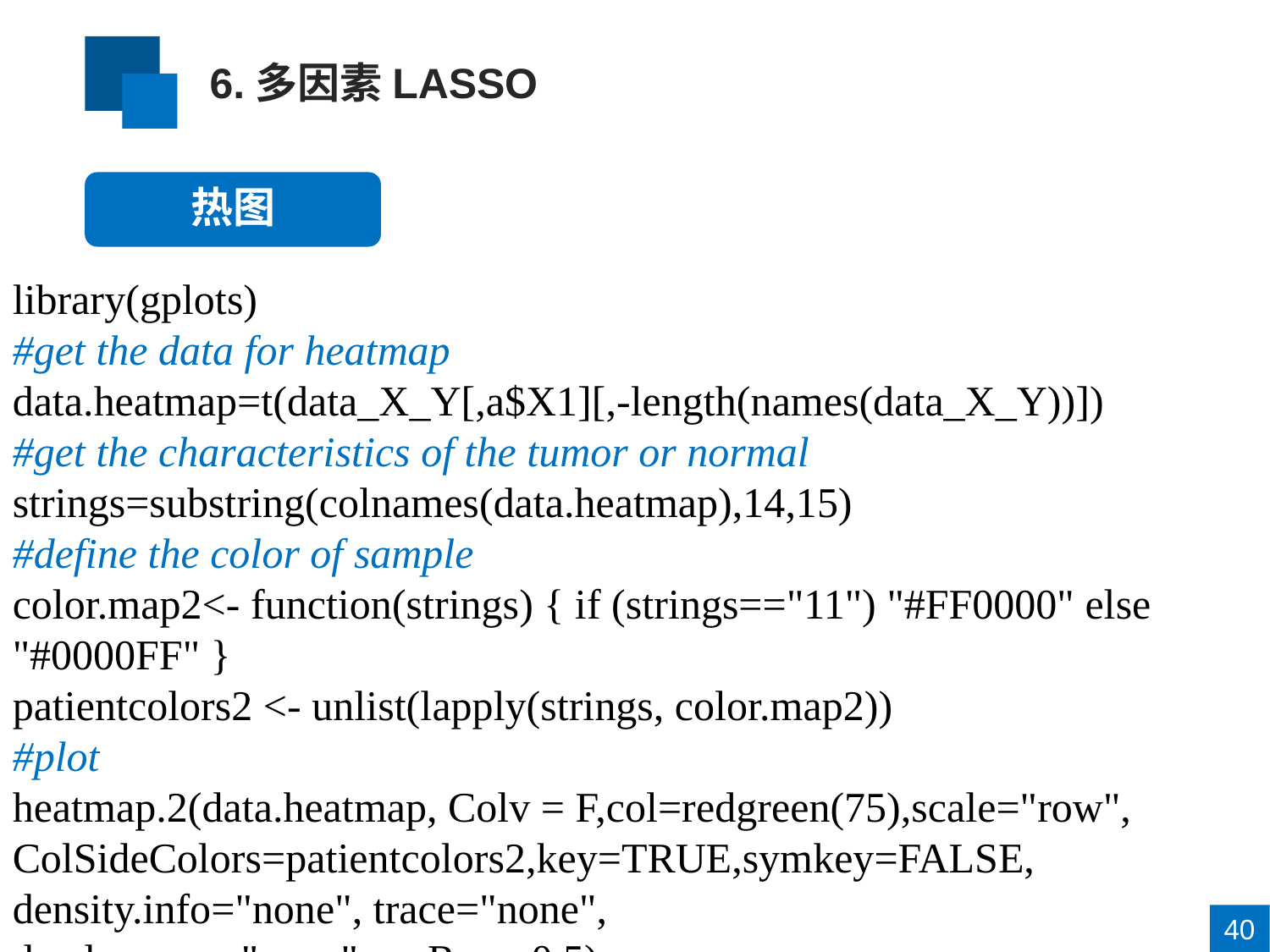

6.多因素LASSO
热图
library(gplots)
#get the data for heatmap
data.heatmap=t(data_X_Y[,a$X1][,-length(names(data_X_Y))])
#get the characteristics of the tumor or normal
strings=substring(colnames(data.heatmap),14,15)
#define the color of sample
color.map2<- function(strings) { if (strings=="11") "#FF0000" else "#0000FF" }
patientcolors2 <- unlist(lapply(strings, color.map2))
#plot
heatmap.2(data.heatmap, Colv = F,col=redgreen(75),scale="row", ColSideColors=patientcolors2,key=TRUE,symkey=FALSE, density.info="none", trace="none", dendrogram="none",cexRow=0.5)

40